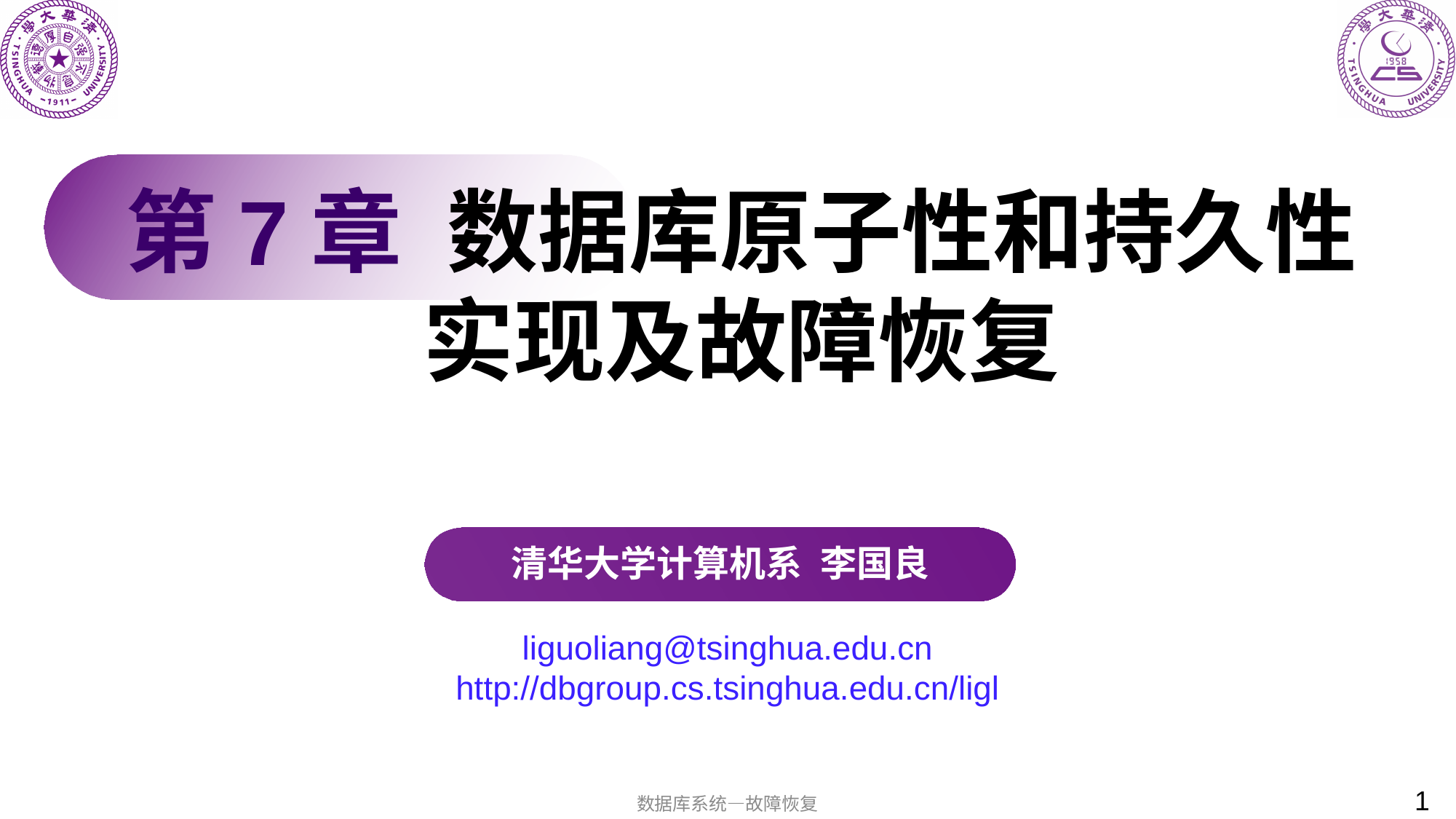

第7章 数据库原子性和持久性
实现及故障恢复

清华大学计算机系 李国良

liguoliang@tsinghua.edu.cn http://dbgroup.cs.tsinghua.edu.cn/ligl
1
数据库系统—故障恢复